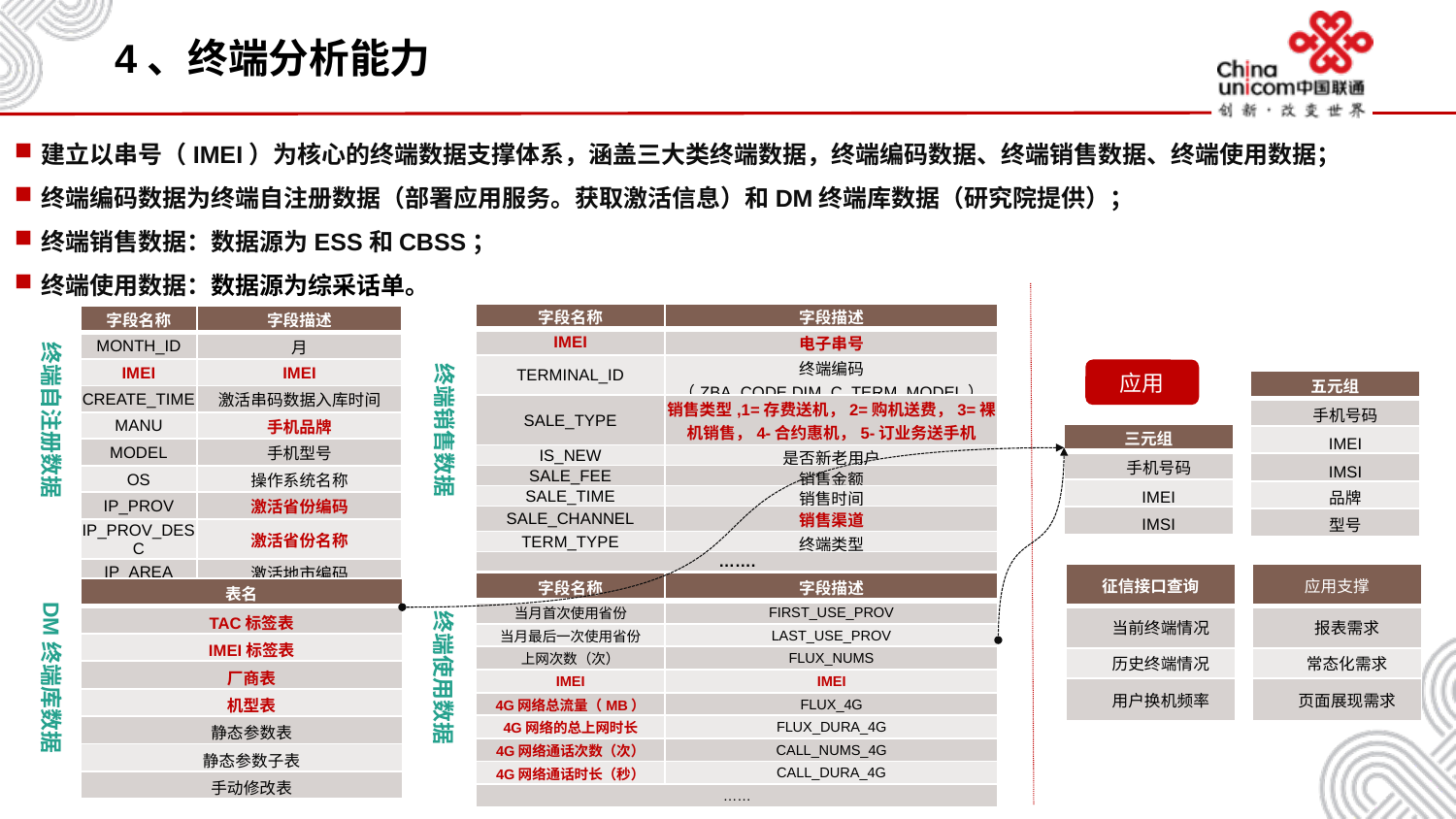

# 4、终端分析能力
建立以串号（IMEI）为核心的终端数据支撑体系，涵盖三大类终端数据，终端编码数据、终端销售数据、终端使用数据；
终端编码数据为终端自注册数据（部署应用服务。获取激活信息）和DM终端库数据（研究院提供）；
终端销售数据：数据源为ESS和CBSS；
终端使用数据：数据源为综采话单。
| 字段名称 | 字段描述 |
| --- | --- |
| IMEI | 电子串号 |
| TERMINAL\_ID | 终端编码（ZBA\_CODE.DIM\_C\_TERM\_MODEL） |
| SALE\_TYPE | 销售类型,1=存费送机，2=购机送费，3=裸机销售，4-合约惠机，5-订业务送手机 |
| IS\_NEW | 是否新老用户 |
| SALE\_FEE | 销售金额 |
| SALE\_TIME | 销售时间 |
| SALE\_CHANNEL | 销售渠道 |
| TERM\_TYPE | 终端类型 |
| ……. |  |
| 字段名称 | 字段描述 |
| --- | --- |
| MONTH\_ID | 月 |
| IMEI | IMEI |
| CREATE\_TIME | 激活串码数据入库时间 |
| MANU | 手机品牌 |
| MODEL | 手机型号 |
| OS | 操作系统名称 |
| IP\_PROV | 激活省份编码 |
| IP\_PROV\_DESC | 激活省份名称 |
| IP\_AREA | 激活地市编码 |
| ……. |  |
终端自注册数据
终端销售数据
应用
| 五元组 |
| --- |
| 手机号码 |
| IMEI |
| IMSI |
| 品牌 |
| 型号 |
| 三元组 |
| --- |
| 手机号码 |
| IMEI |
| IMSI |
| 征信接口查询 |
| --- |
| 当前终端情况 |
| 历史终端情况 |
| 用户换机频率 |
| 应用支撑 |
| --- |
| 报表需求 |
| 常态化需求 |
| 页面展现需求 |
DM终端库数据
| 字段名称 | 字段描述 |
| --- | --- |
| 当月首次使用省份 | FIRST\_USE\_PROV |
| 当月最后一次使用省份 | LAST\_USE\_PROV |
| 上网次数（次） | FLUX\_NUMS |
| IMEI | IMEI |
| 4G网络总流量（MB） | FLUX\_4G |
| 4G网络的总上网时长 | FLUX\_DURA\_4G |
| 4G网络通话次数（次） | CALL\_NUMS\_4G |
| 4G网络通话时长（秒） | CALL\_DURA\_4G |
| …… |  |
| 表名 |
| --- |
| TAC标签表 |
| IMEI标签表 |
| 厂商表 |
| 机型表 |
| 静态参数表 |
| 静态参数子表 |
| 手动修改表 |
终端使用数据